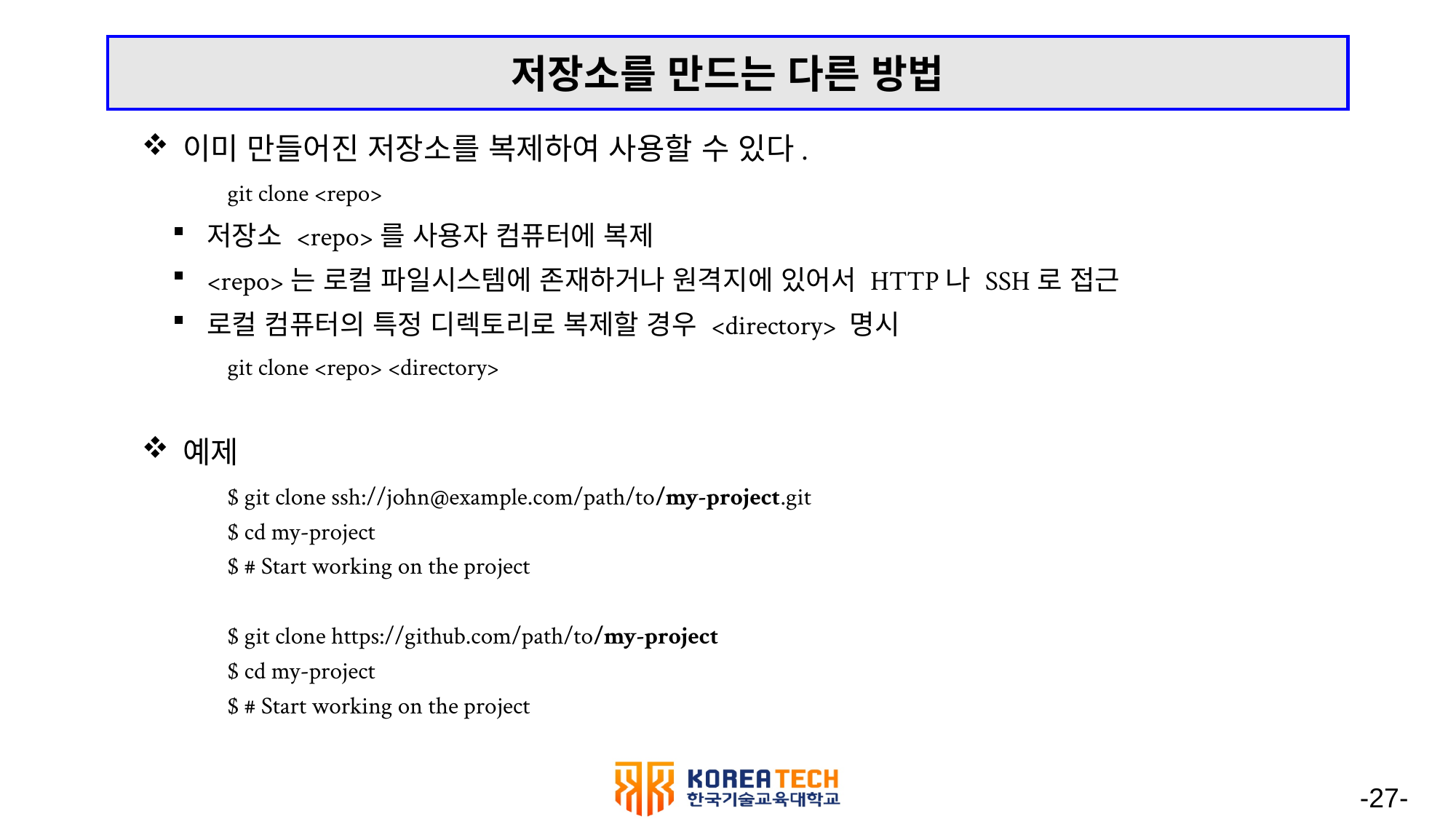

# 저장소를 만드는 다른 방법
이미 만들어진 저장소를 복제하여 사용할 수 있다.
git clone <repo>
저장소 <repo>를 사용자 컴퓨터에 복제
<repo>는 로컬 파일시스템에 존재하거나 원격지에 있어서 HTTP나 SSH로 접근
로컬 컴퓨터의 특정 디렉토리로 복제할 경우 <directory> 명시
git clone <repo> <directory>

예제
$ git clone ssh://john@example.com/path/to/my-project.git
$ cd my-project
$ # Start working on the project
$ git clone https://github.com/path/to/my-project
$ cd my-project
$ # Start working on the project
-27-